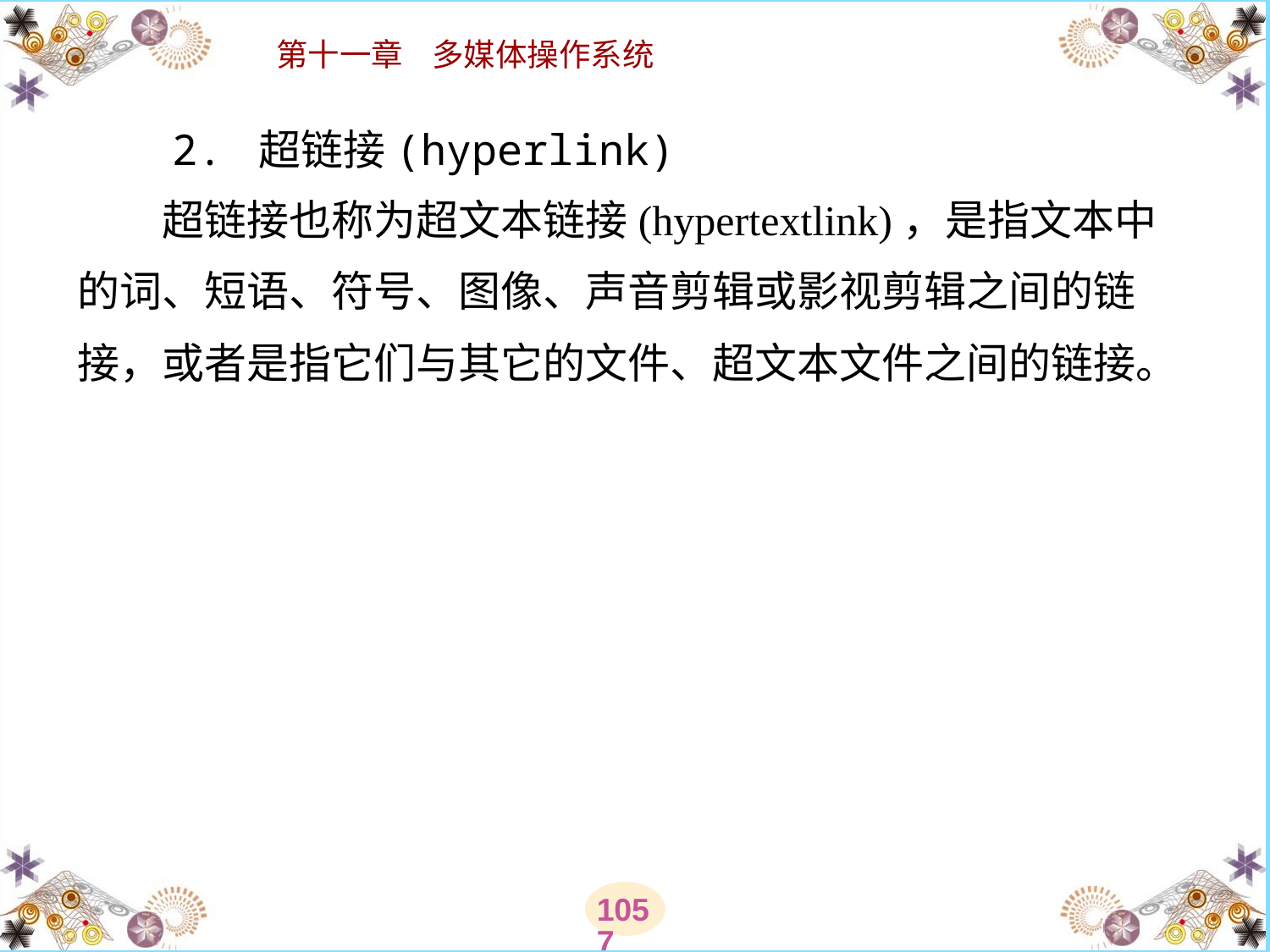

# 2. 超链接(hyperlink) 　　超链接也称为超文本链接(hypertextlink)，是指文本中的词、短语、符号、图像、声音剪辑或影视剪辑之间的链接，或者是指它们与其它的文件、超文本文件之间的链接。